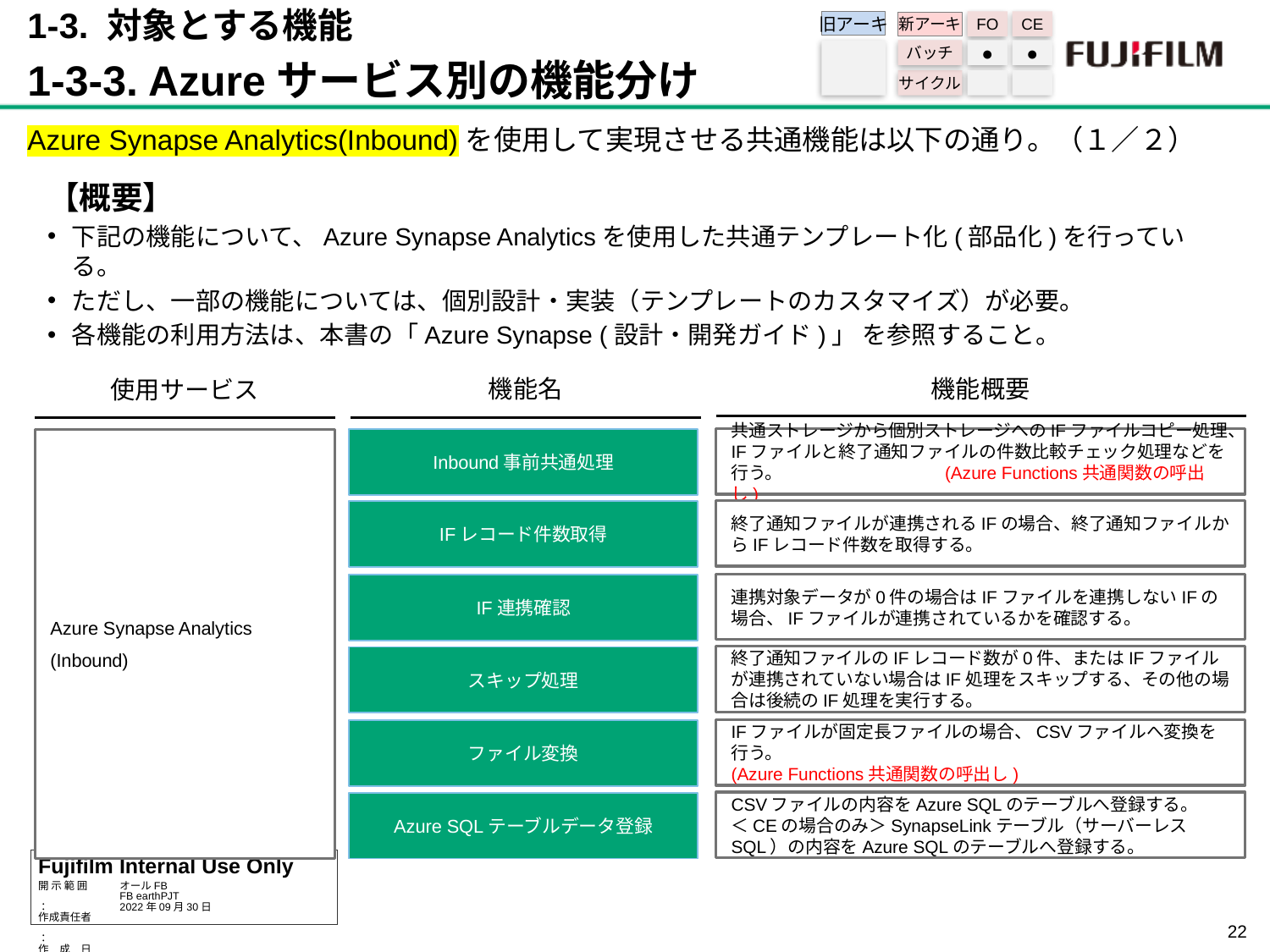

1-3. 対象とする機能
1-3-3. Azureサービス別の機能分け
旧アーキ
FO
CE
新アーキ
バッチ
●
●
サイクル

Azure Synapse Analytics(Inbound)を使用して実現させる共通機能は以下の通り。（１／２）
【概要】
下記の機能について、Azure Synapse Analyticsを使用した共通テンプレート化(部品化)を行っている。
ただし、一部の機能については、個別設計・実装（テンプレートのカスタマイズ）が必要。
各機能の利用方法は、本書の「Azure Synapse (設計・開発ガイド)」 を参照すること。
機能概要
機能名
使用サービス
共通ストレージから個別ストレージへのIFファイルコピー処理、IFファイルと終了通知ファイルの件数比較チェック処理などを行う。　　　　　　　　　(Azure Functions共通関数の呼出し)
Azure Synapse Analytics
(Inbound)
Inbound事前共通処理
終了通知ファイルが連携されるIFの場合、終了通知ファイルからIFレコード件数を取得する。
IFレコード件数取得
連携対象データが0件の場合はIFファイルを連携しないIFの場合、IFファイルが連携されているかを確認する。
IF連携確認
終了通知ファイルのIFレコード数が0件、またはIFファイルが連携されていない場合はIF処理をスキップする、その他の場合は後続のIF処理を実行する。
スキップ処理
IFファイルが固定長ファイルの場合、CSVファイルへ変換を行う。
(Azure Functions共通関数の呼出し)
ファイル変換
CSVファイルの内容をAzure SQLのテーブルへ登録する。
＜CEの場合のみ＞SynapseLinkテーブル（サーバーレスSQL）の内容をAzure SQLのテーブルへ登録する。
Azure SQLテーブルデータ登録
22